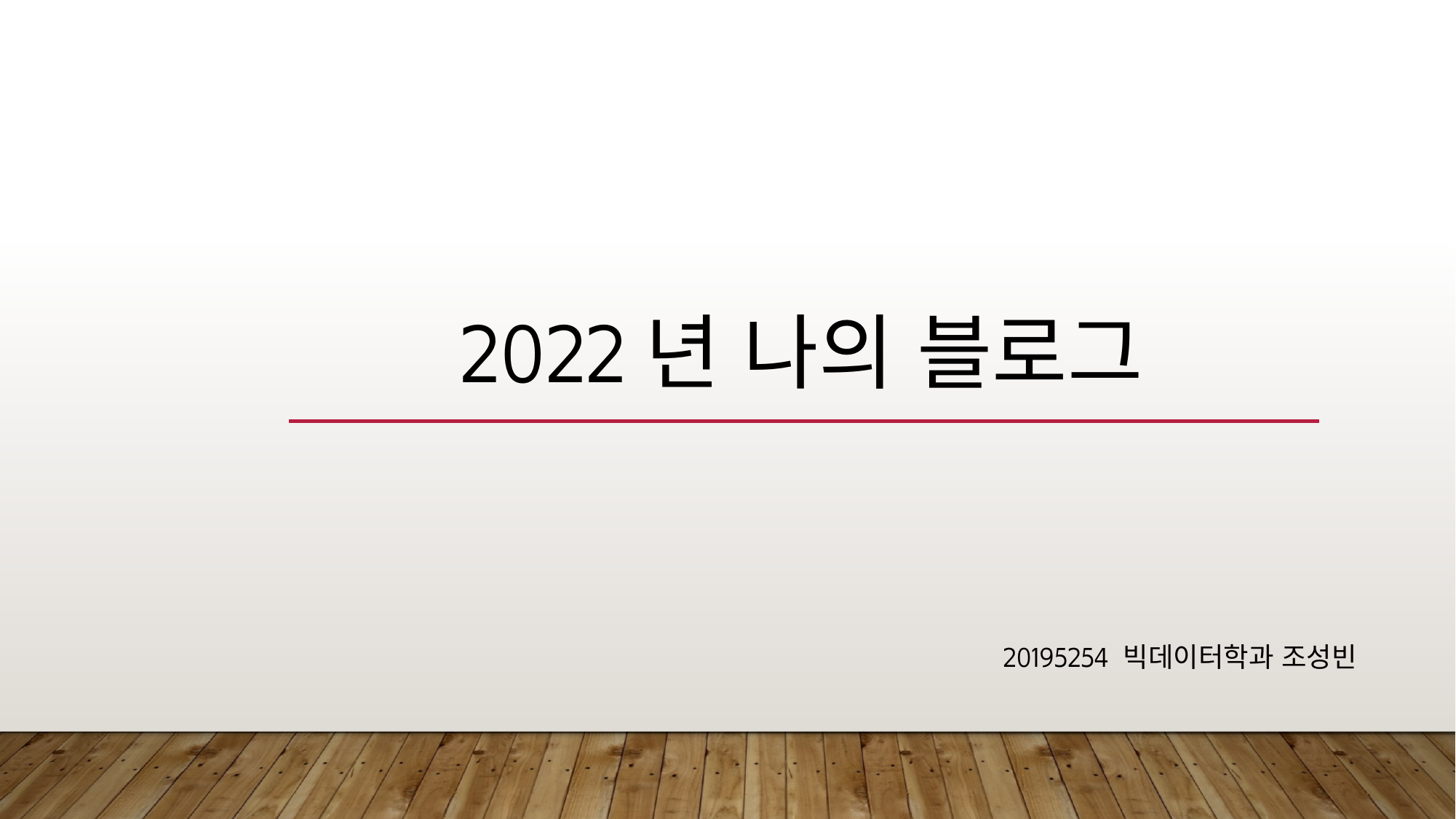

# 2022년 나의 블로그
20195254 빅데이터학과 조성빈